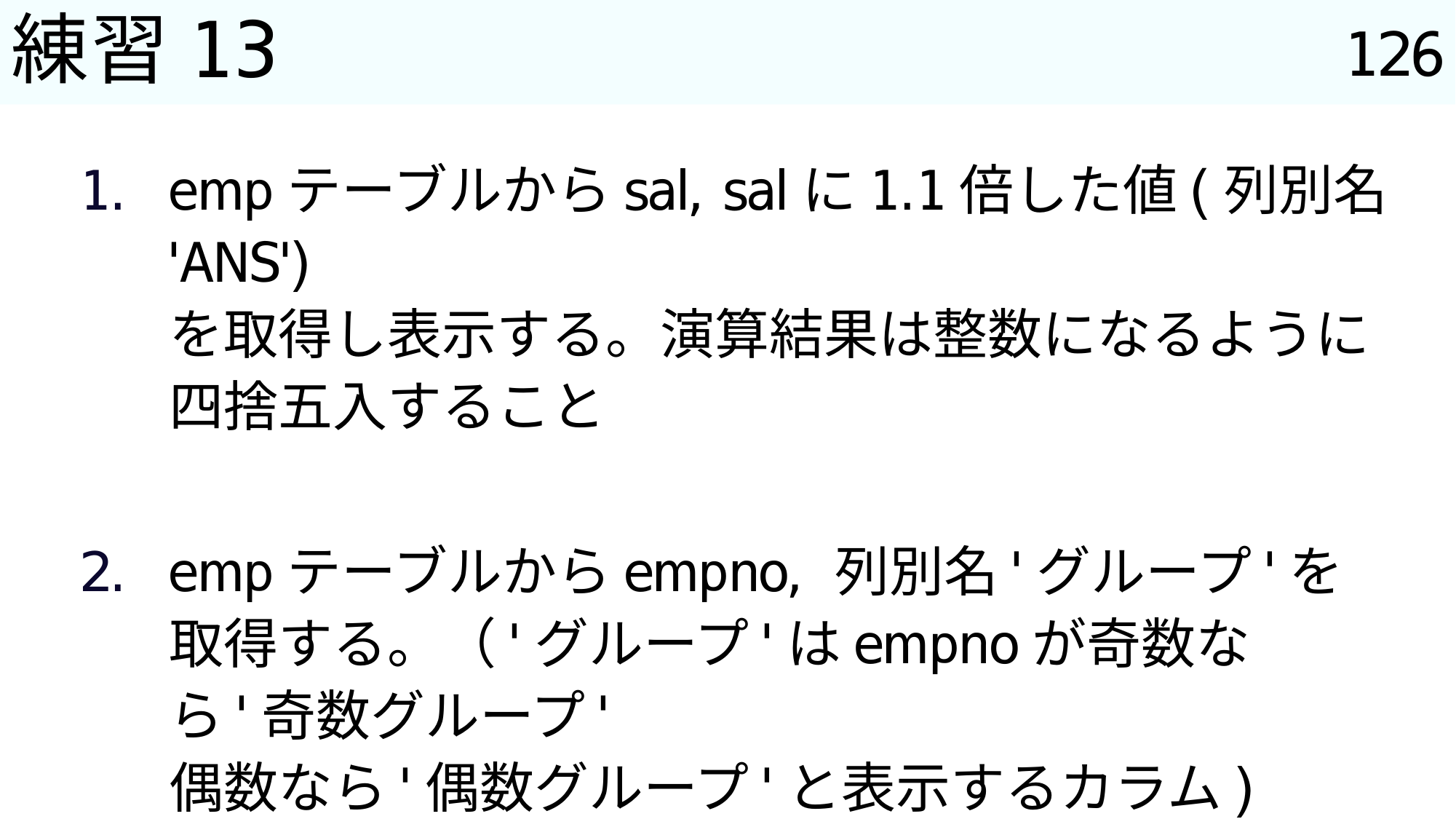

126
# 練習13
empテーブルからsal, salに1.1倍した値(列別名'ANS')
を取得し表示する。演算結果は整数になるように四捨五入すること

empテーブルからempno, 列別名'グループ'を取得する。（'グループ'はempnoが奇数なら'奇数グループ'
偶数なら'偶数グループ'と表示するカラム)